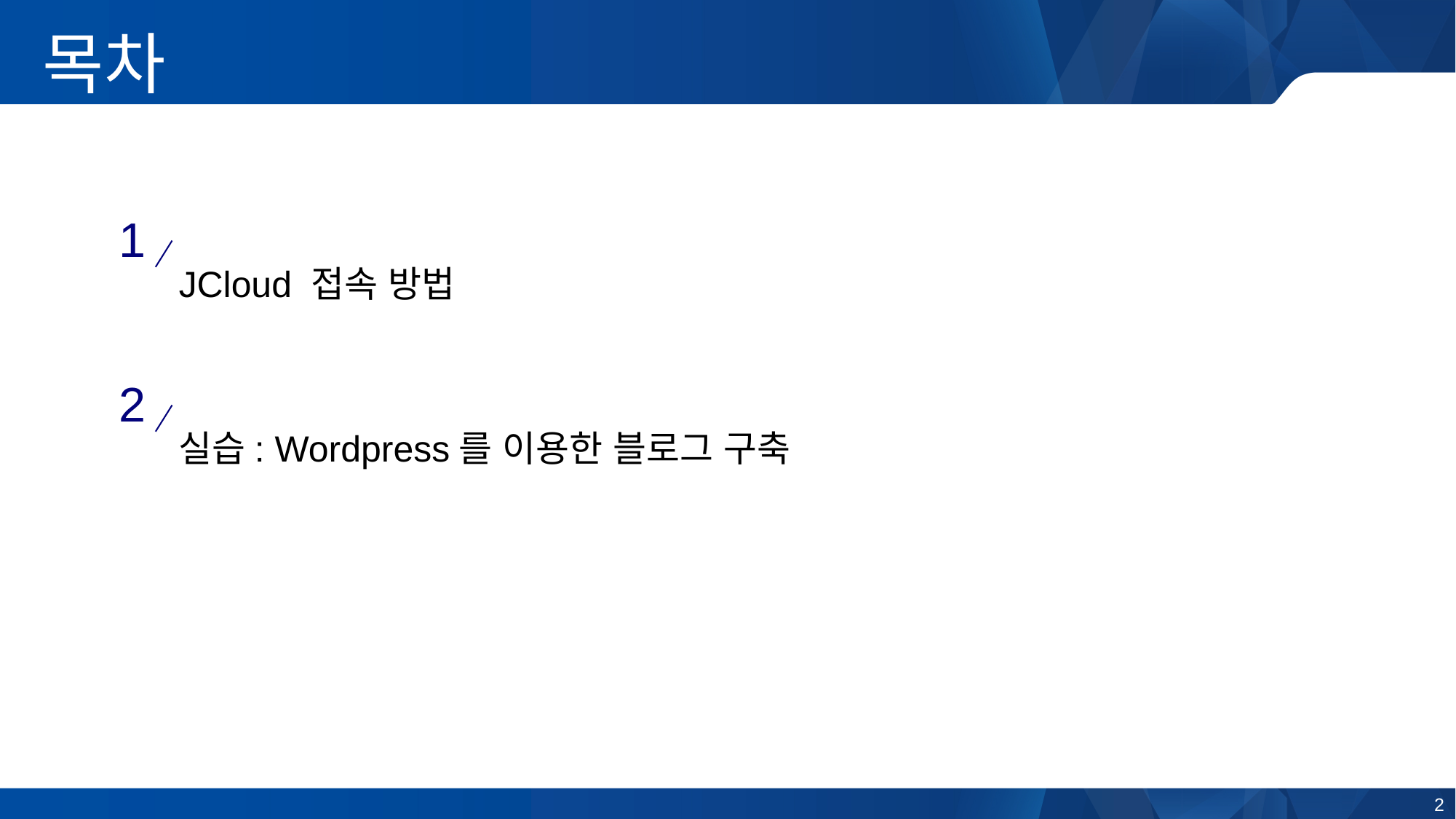

목차
1
JCloud 접속 방법
2
실습: Wordpress를 이용한 블로그 구축
2